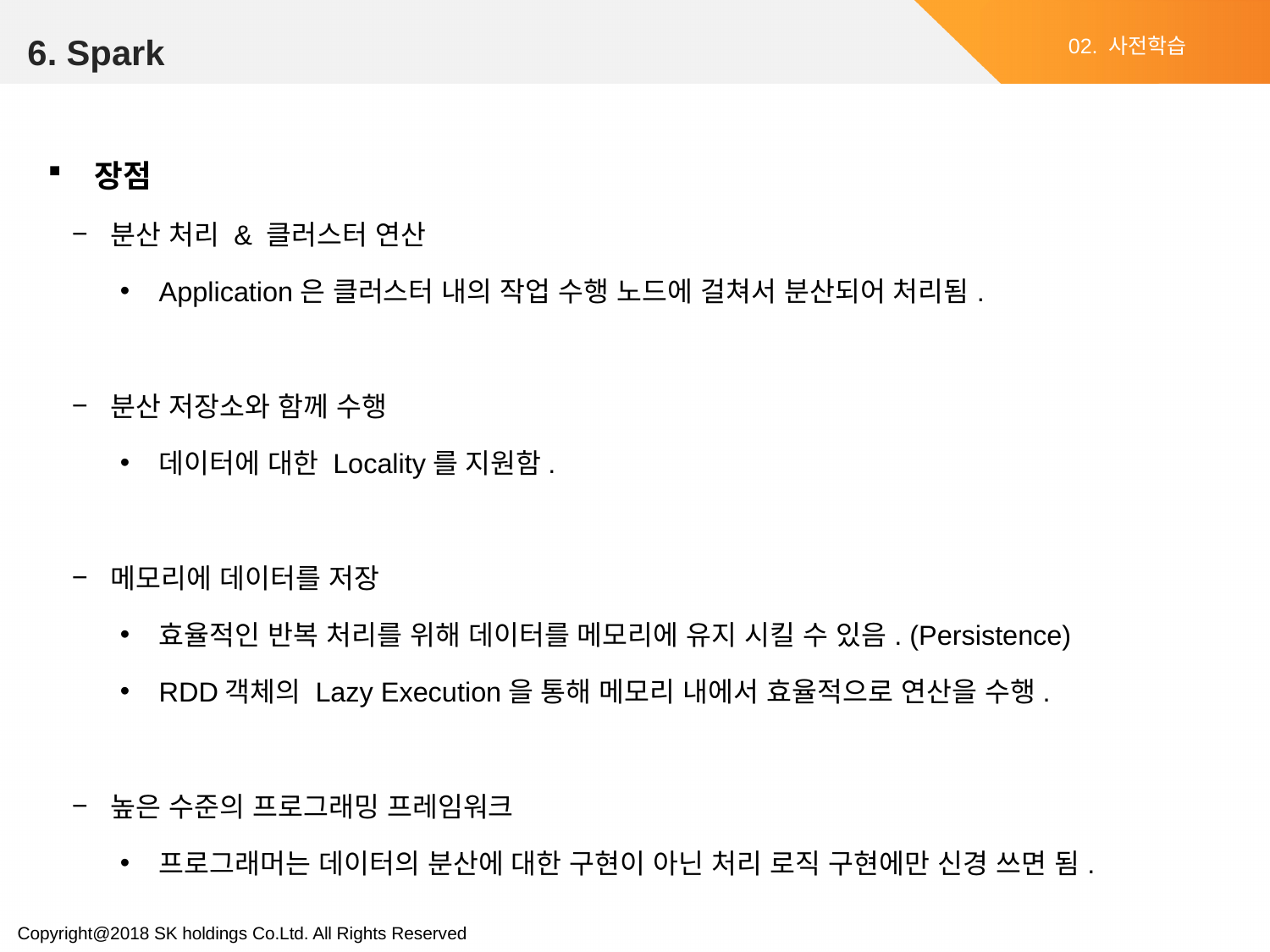

6. Spark
02. 사전학습
장점
분산 처리 & 클러스터 연산
Application은 클러스터 내의 작업 수행 노드에 걸쳐서 분산되어 처리됨.

분산 저장소와 함께 수행
데이터에 대한 Locality를 지원함.

메모리에 데이터를 저장
효율적인 반복 처리를 위해 데이터를 메모리에 유지 시킬 수 있음. (Persistence)
RDD객체의 Lazy Execution을 통해 메모리 내에서 효율적으로 연산을 수행.

높은 수준의 프로그래밍 프레임워크
프로그래머는 데이터의 분산에 대한 구현이 아닌 처리 로직 구현에만 신경 쓰면 됨.